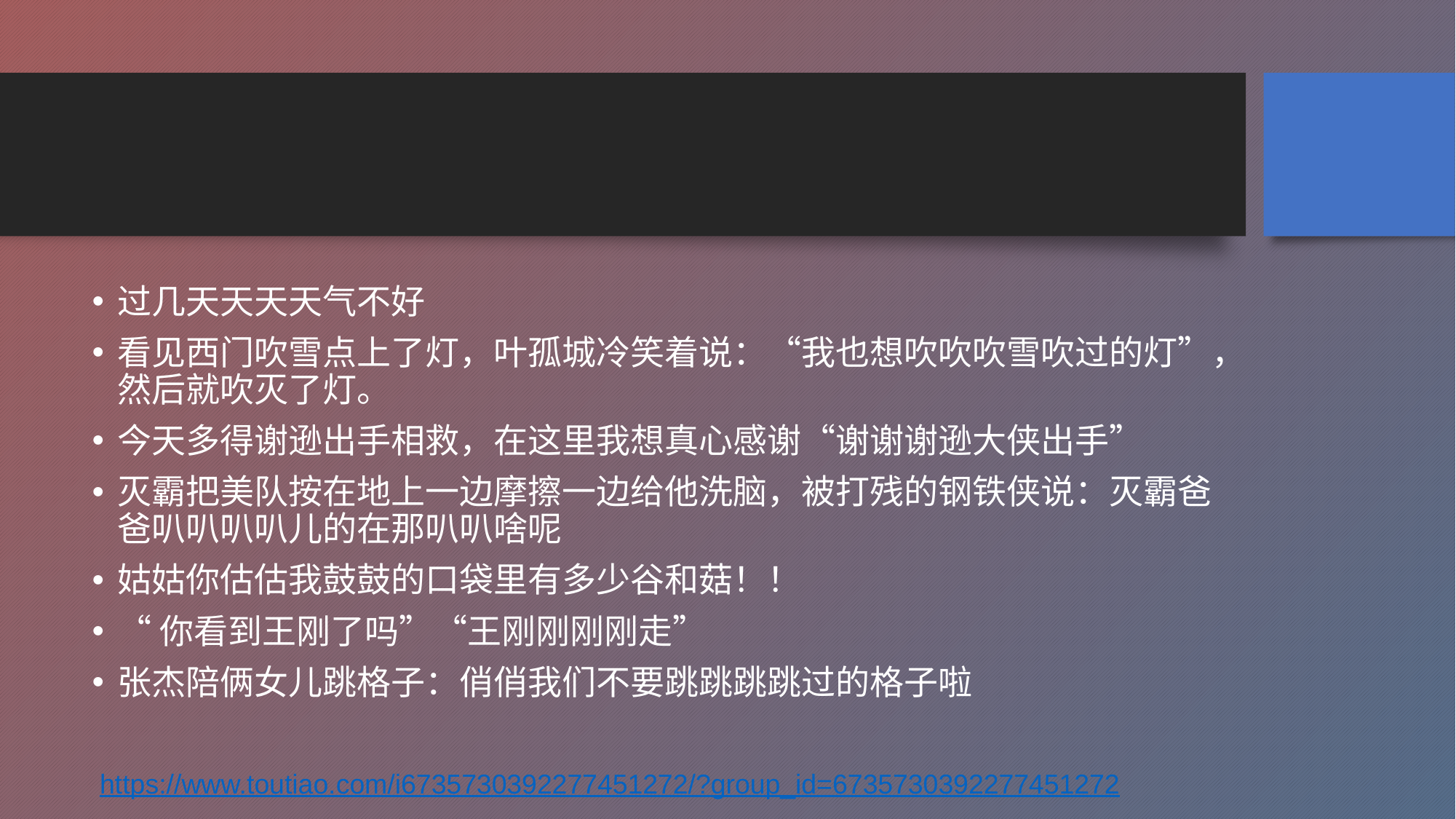

#
过几天天天天气不好
看见西门吹雪点上了灯，叶孤城冷笑着说：“我也想吹吹吹雪吹过的灯”，然后就吹灭了灯。
今天多得谢逊出手相救，在这里我想真心感谢“谢谢谢逊大侠出手”
灭霸把美队按在地上一边摩擦一边给他洗脑，被打残的钢铁侠说：灭霸爸爸叭叭叭叭儿的在那叭叭啥呢
姑姑你估估我鼓鼓的口袋里有多少谷和菇！！
“你看到王刚了吗”“王刚刚刚刚走”
张杰陪俩女儿跳格子：俏俏我们不要跳跳跳跳过的格子啦

https://www.toutiao.com/i6735730392277451272/?group_id=6735730392277451272